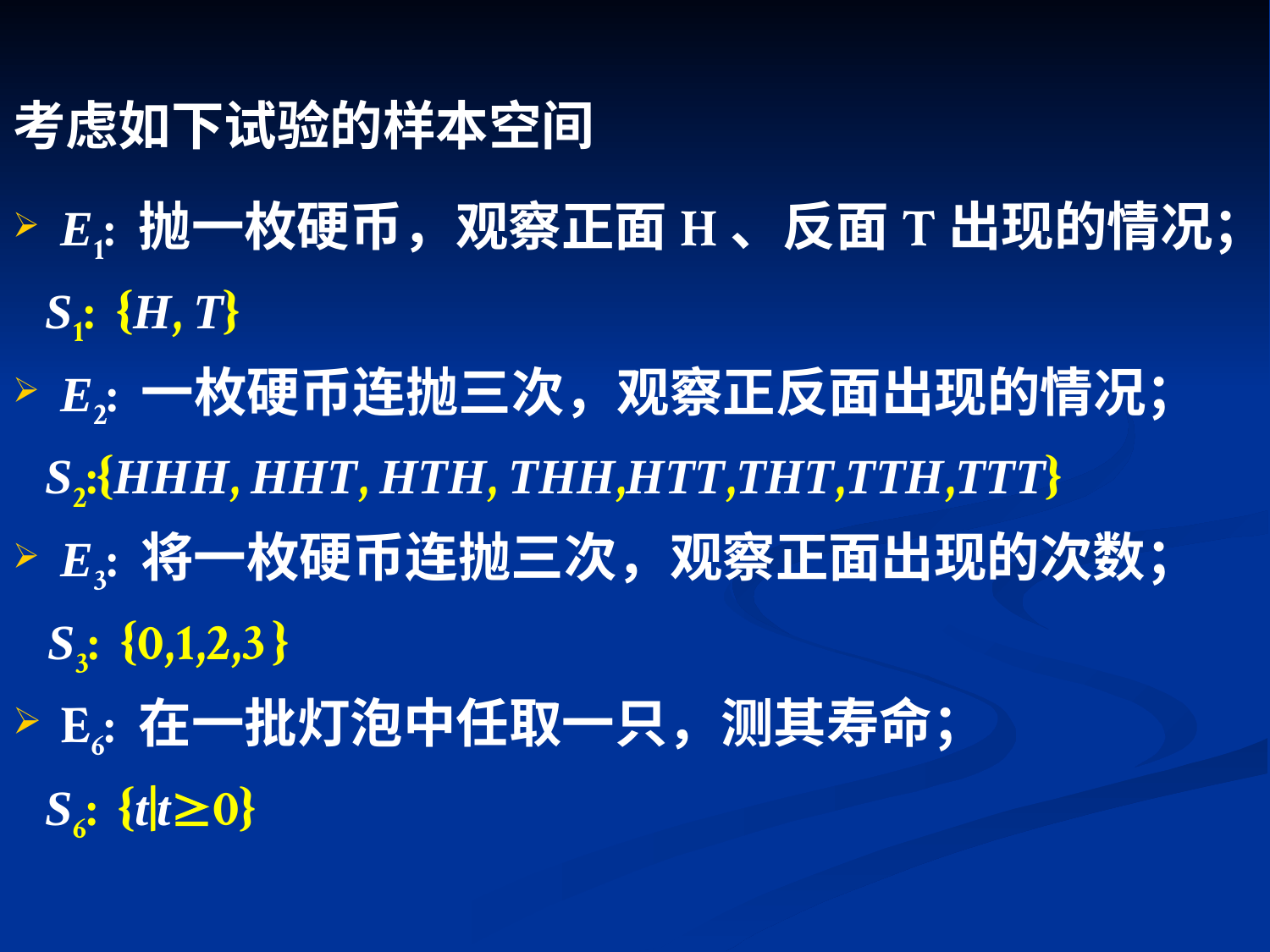

考虑如下试验的样本空间
E1: 抛一枚硬币，观察正面H、反面T出现的情况；
   S1:  {H, T}
E2: 一枚硬币连抛三次，观察正反面出现的情况；
   S2:{HHH, HHT, HTH, THH,HTT,THT,TTH,TTT}
E3: 将一枚硬币连抛三次，观察正面出现的次数；
    S3:  {0,1,2,3 }
E6: 在一批灯泡中任取一只，测其寿命；
   S6:  {t|t≥0}